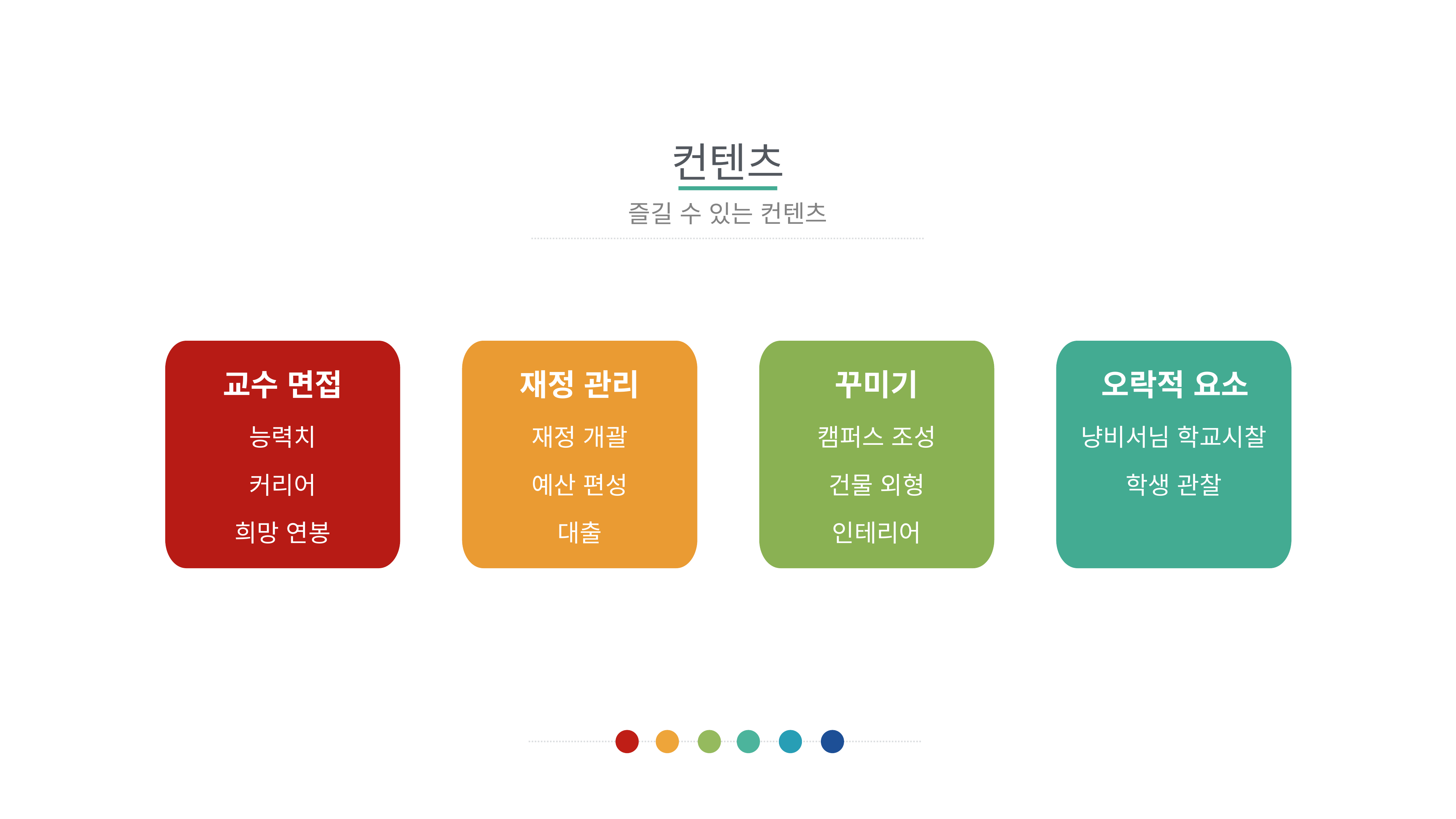

컨텐츠

즐길 수 있는 컨텐츠

교수 면접
능력치
커리어
희망 연봉

재정 관리
재정 개괄
예산 편성
대출

캠퍼스 조성
건물 외형
인테리어
꾸미기

오락적 요소
냥비서님 학교시찰
학생 관찰
이벤트 요소